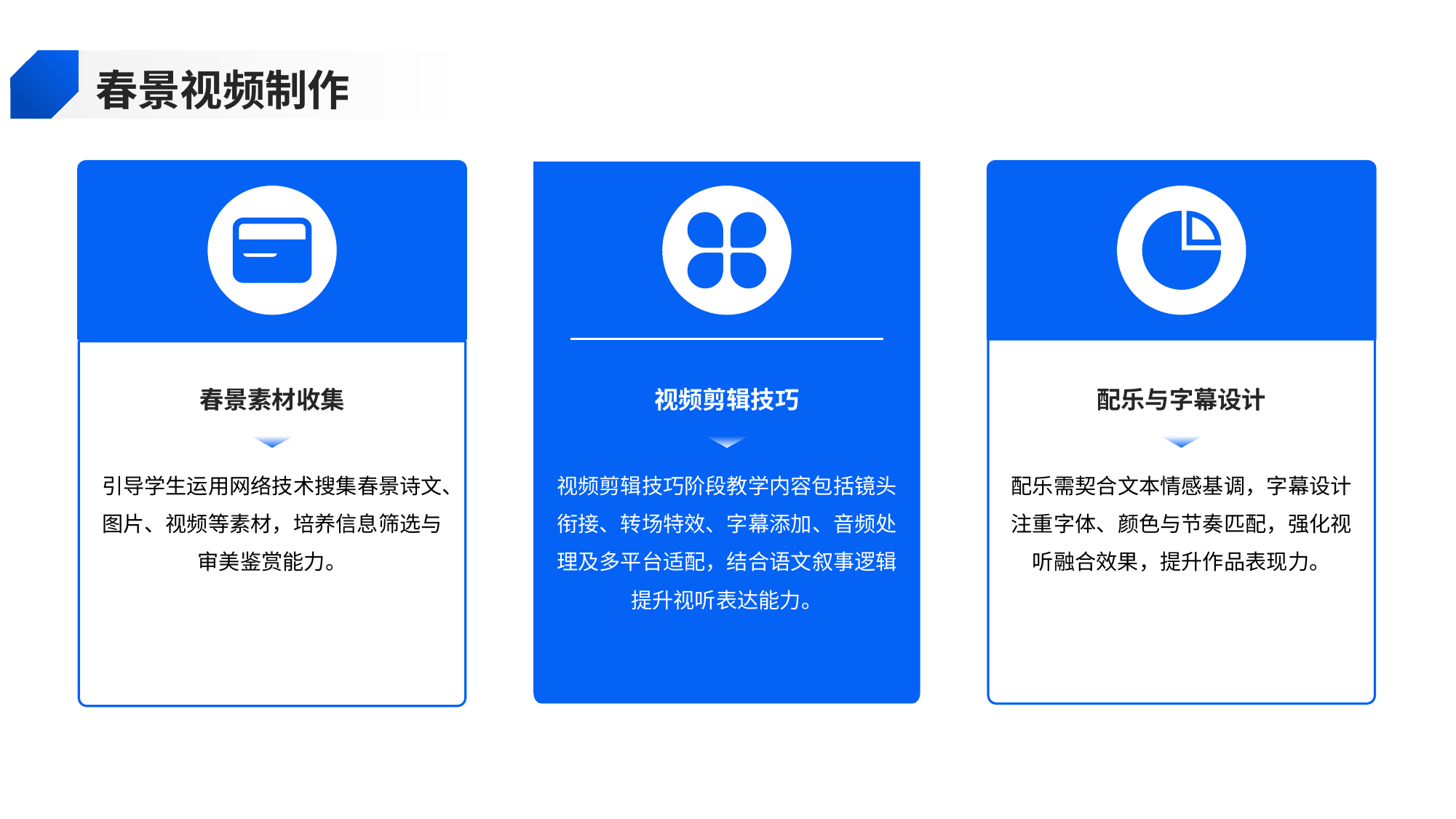

春景视频制作

春景素材收集
视频剪辑技巧
配乐与字幕设计

引导学生运用网络技术搜集春景诗文、图片、视频等素材，培养信息筛选与审美鉴赏能力。
视频剪辑技巧阶段教学内容包括镜头衔接、转场特效、字幕添加、音频处理及多平台适配，结合语文叙事逻辑提升视听表达能力。
配乐需契合文本情感基调，字幕设计注重字体、颜色与节奏匹配，强化视听融合效果，提升作品表现力。